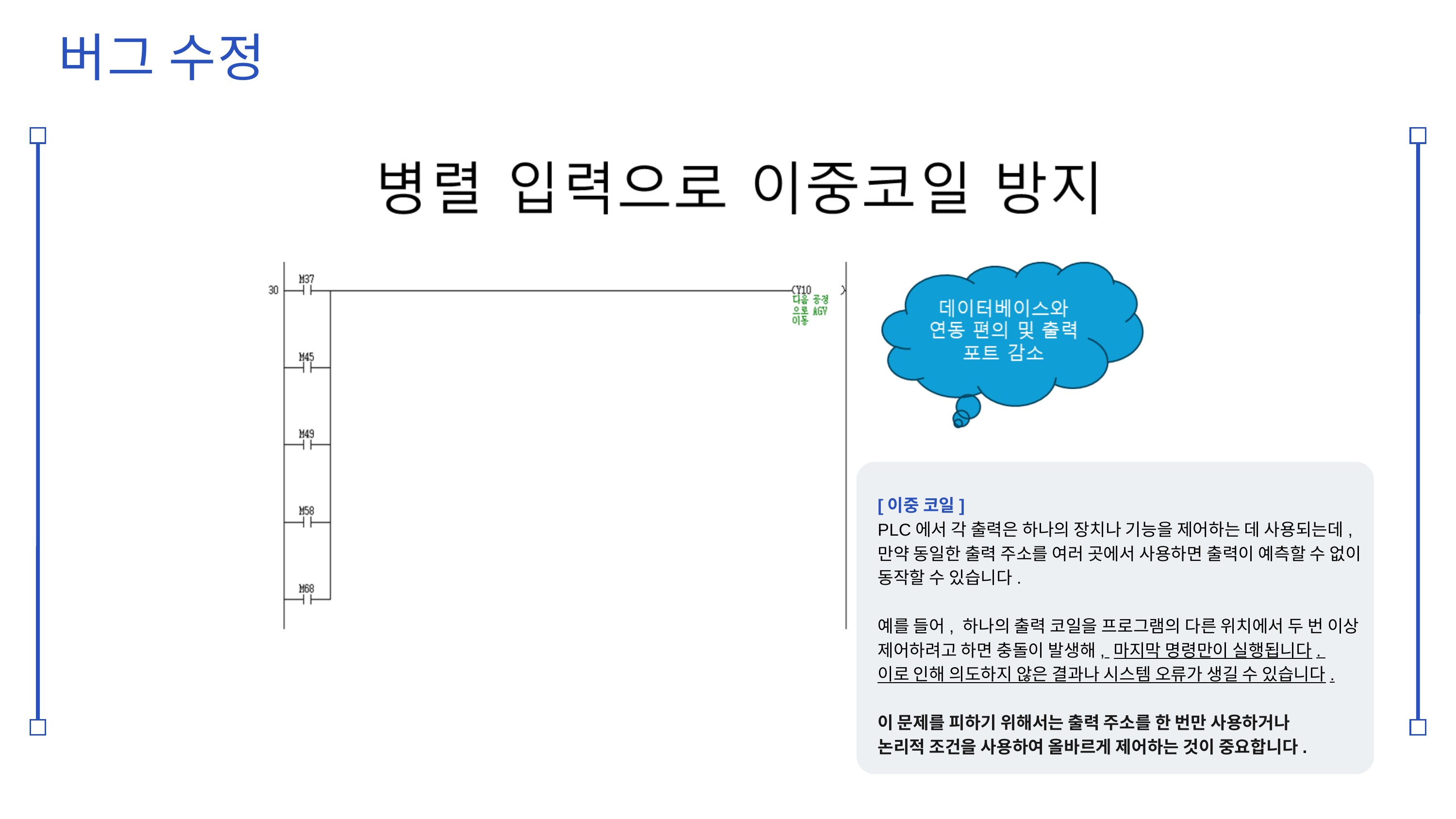

버그 수정

[이중 코일]
PLC에서 각 출력은 하나의 장치나 기능을 제어하는 데 사용되는데,
만약 동일한 출력 주소를 여러 곳에서 사용하면 출력이 예측할 수 없이
동작할 수 있습니다.

예를 들어, 하나의 출력 코일을 프로그램의 다른 위치에서 두 번 이상
제어하려고 하면 충돌이 발생해, 마지막 명령만이 실행됩니다.
이로 인해 의도하지 않은 결과나 시스템 오류가 생길 수 있습니다.

이 문제를 피하기 위해서는 출력 주소를 한 번만 사용하거나
논리적 조건을 사용하여 올바르게 제어하는 것이 중요합니다.